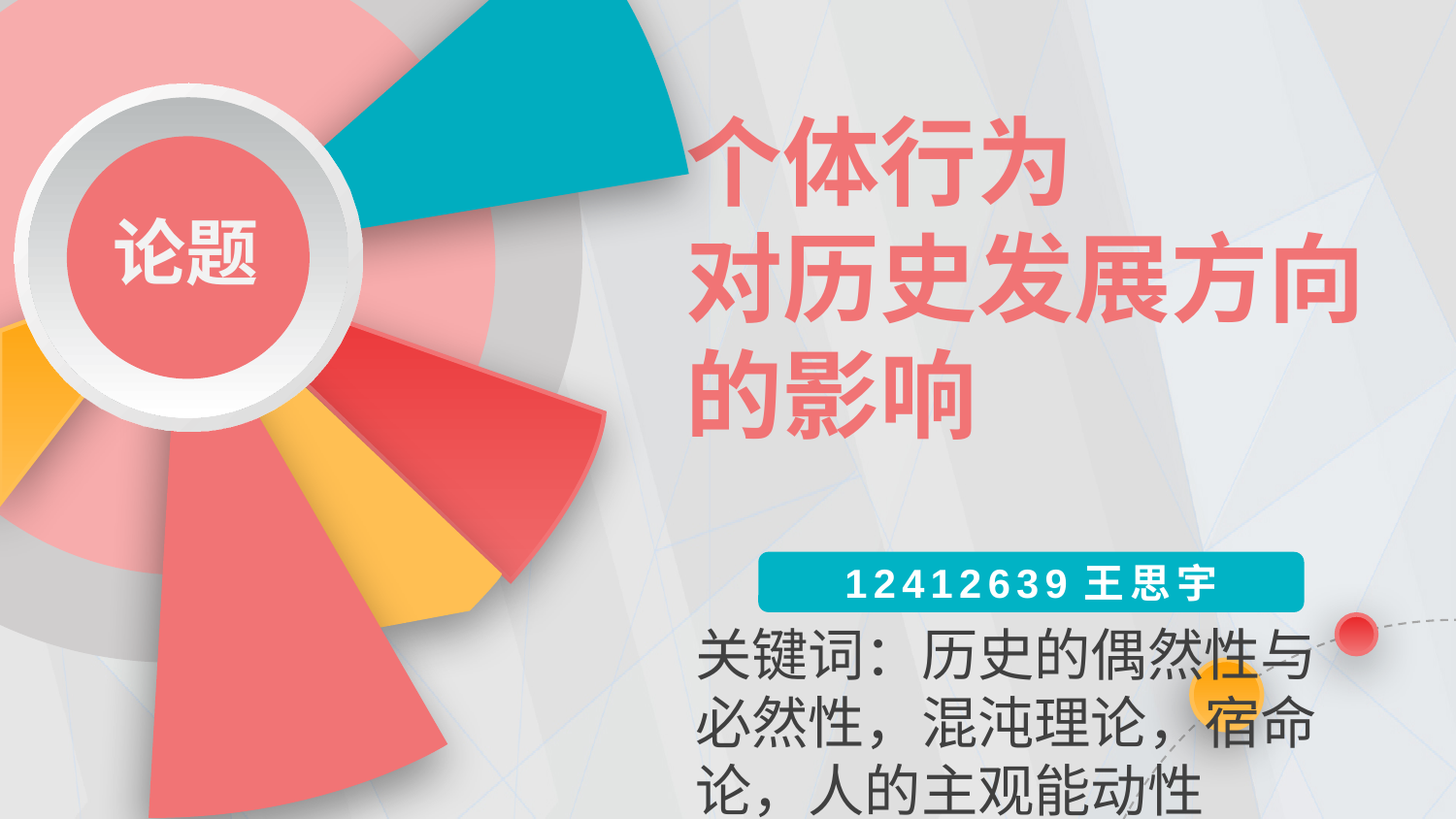

个体行为
对历史发展方向
的影响

论题
12412639王思宇
关键词：历史的偶然性与必然性，混沌理论，宿命论，人的主观能动性